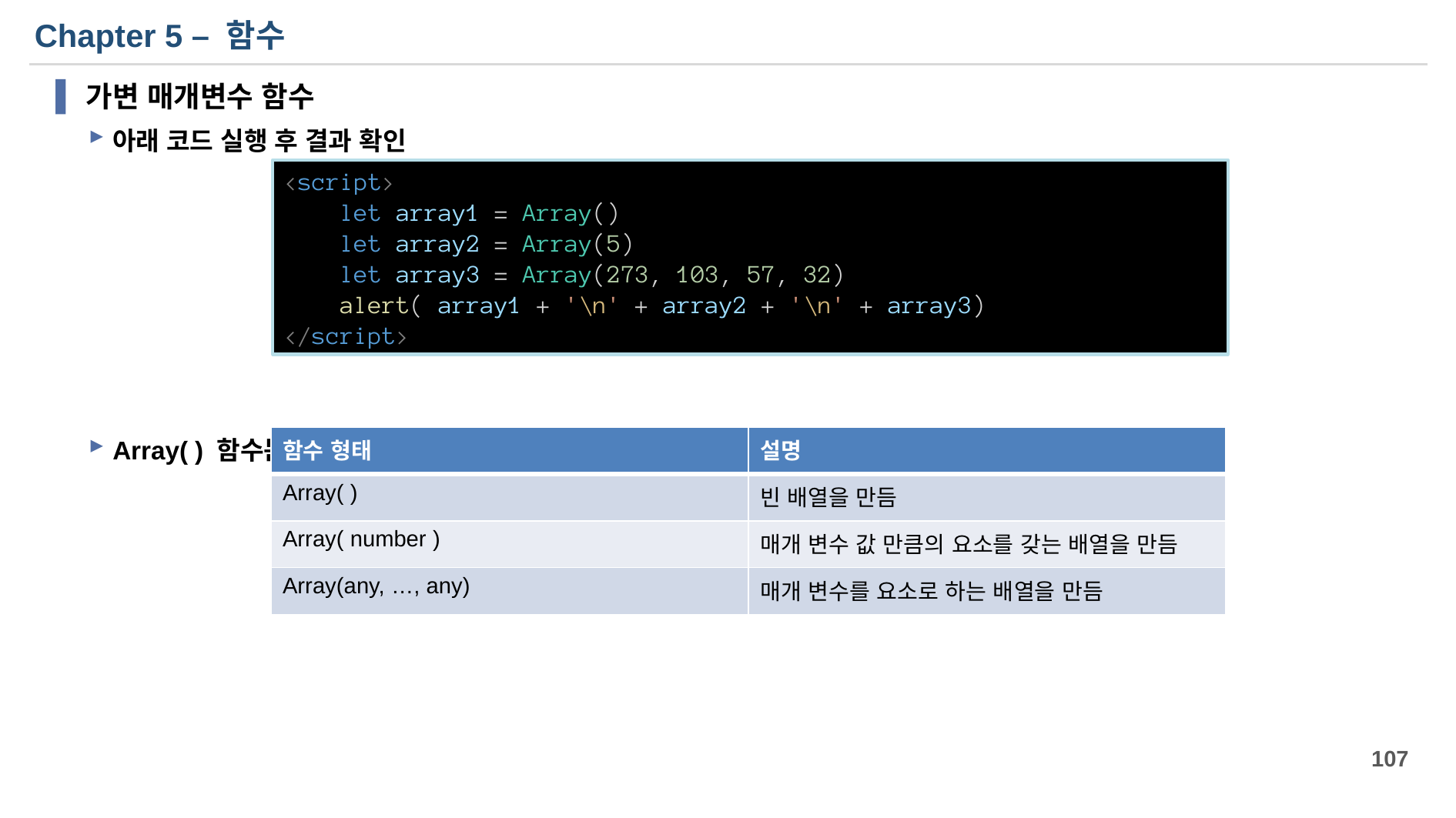

# Chapter 5 – 함수
가변 매개변수 함수
아래 코드 실행 후 결과 확인

Array( ) 함수는  매개 변수에 따라 세 가지 형태로 실행

<script>
    let array1 = Array()
    let array2 = Array(5)
    let array3 = Array(273, 103, 57, 32)
    alert( array1 + '\n' + array2 + '\n' + array3)
</script>
| 함수 형태 | 설명 |
| --- | --- |
| Array( ) | 빈 배열을 만듬 |
| Array( number ) | 매개 변수 값 만큼의 요소를 갖는 배열을 만듬 |
| Array(any, …, any) | 매개 변수를 요소로 하는 배열을 만듬 |
107